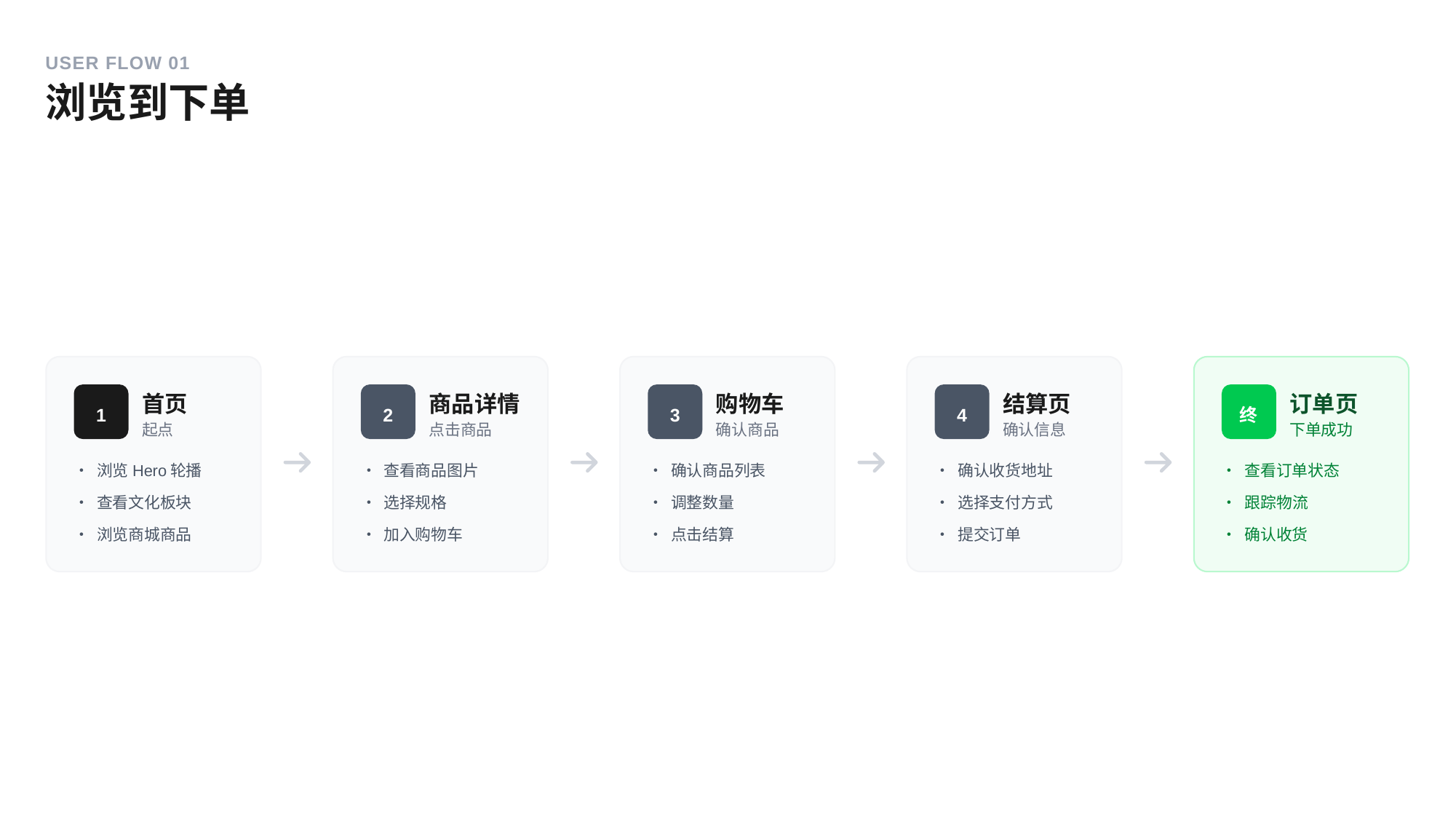

USER FLOW 01
浏览到下单

1

首页
2

商品详情
3

购物车
4

结算页
终

订单页
起点
点击商品
确认商品
确认信息
下单成功

• 浏览Hero轮播
• 查看商品图片
• 确认商品列表
• 确认收货地址
• 查看订单状态
• 查看文化板块
• 选择规格
• 调整数量
• 选择支付方式
• 跟踪物流
• 浏览商城商品
• 加入购物车
• 点击结算
• 提交订单
• 确认收货